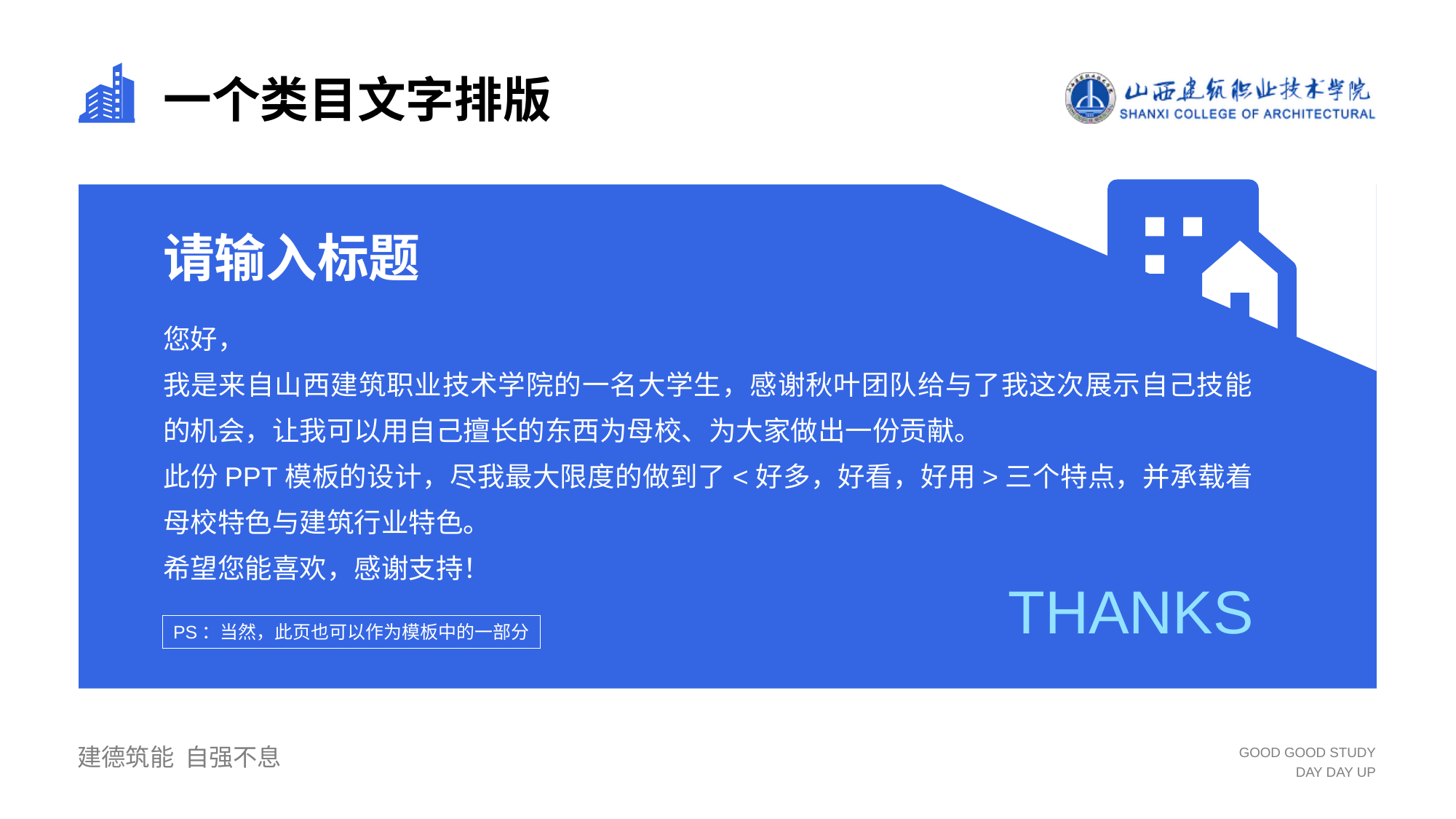

# 一个类目文字排版

请输入标题
您好，
我是来自山西建筑职业技术学院的一名大学生，感谢秋叶团队给与了我这次展示自己技能的机会，让我可以用自己擅长的东西为母校、为大家做出一份贡献。
此份PPT模板的设计，尽我最大限度的做到了<好多，好看，好用>三个特点，并承载着母校特色与建筑行业特色。
希望您能喜欢，感谢支持！
THANKS
PS：当然，此页也可以作为模板中的一部分
您可以将我的文案删除，换为自己的文案~